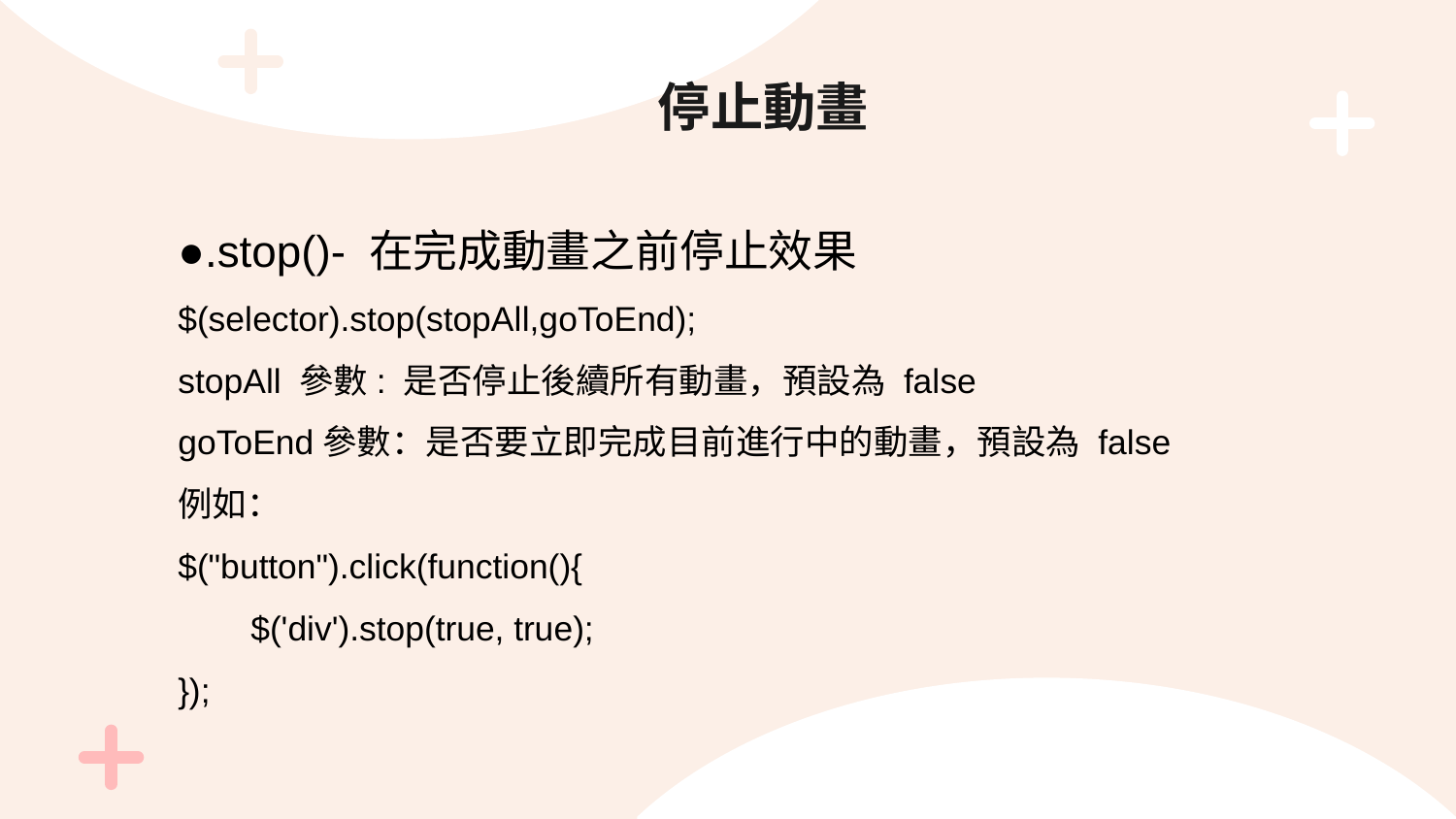

# 停止動畫
●.stop()- 在完成動畫之前停止效果
$(selector).stop(stopAll,goToEnd);
stopAll 參數: 是否停止後續所有動畫，預設為 false
goToEnd參數：是否要立即完成目前進行中的動畫，預設為 false
例如：
$("button").click(function(){
$('div').stop(true, true);
});